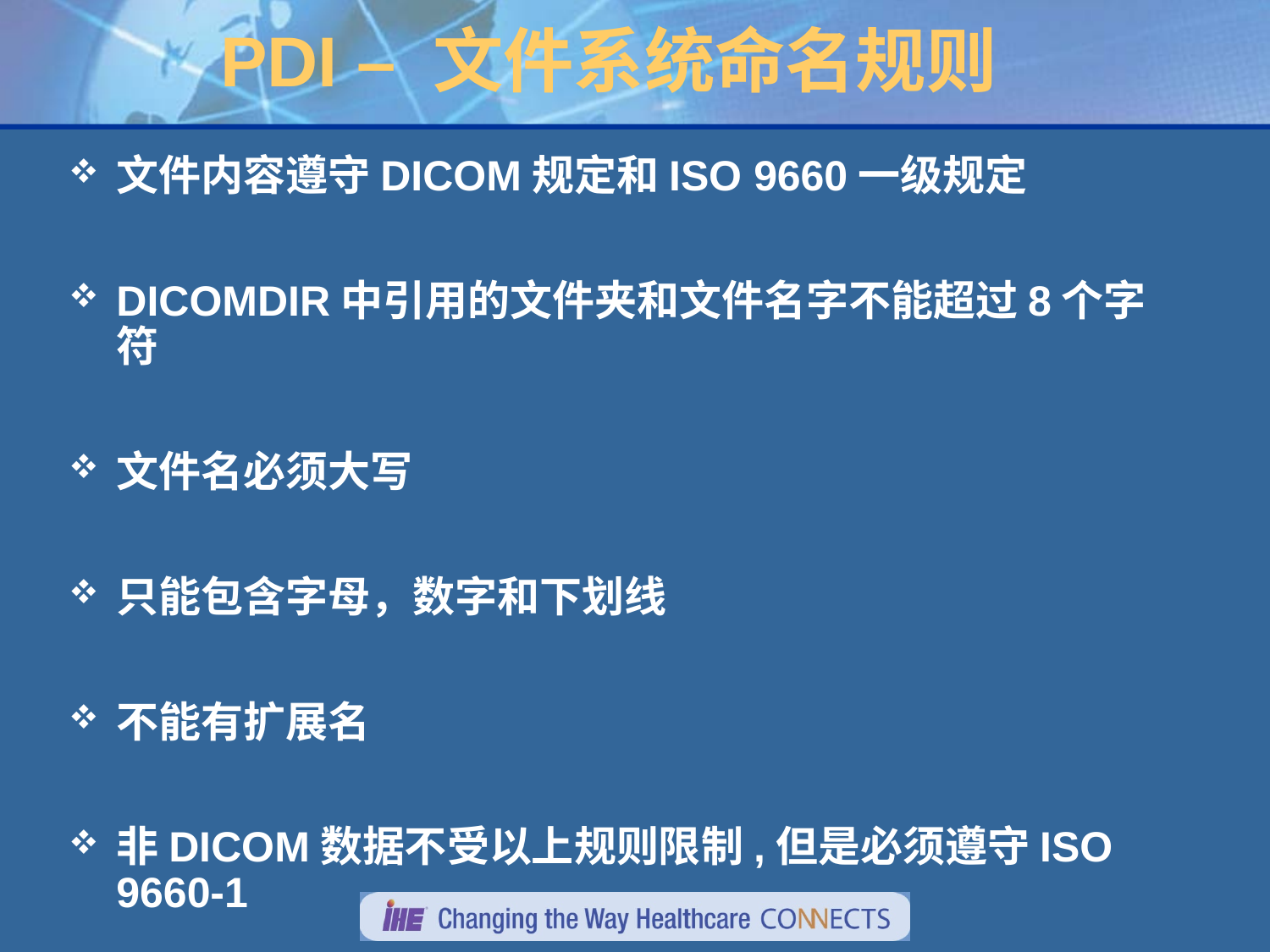

# PDI – 文件系统命名规则
文件内容遵守DICOM规定和ISO 9660一级规定

DICOMDIR中引用的文件夹和文件名字不能超过8个字符

文件名必须大写

只能包含字母，数字和下划线

不能有扩展名

非DICOM数据不受以上规则限制,但是必须遵守ISO 9660-1